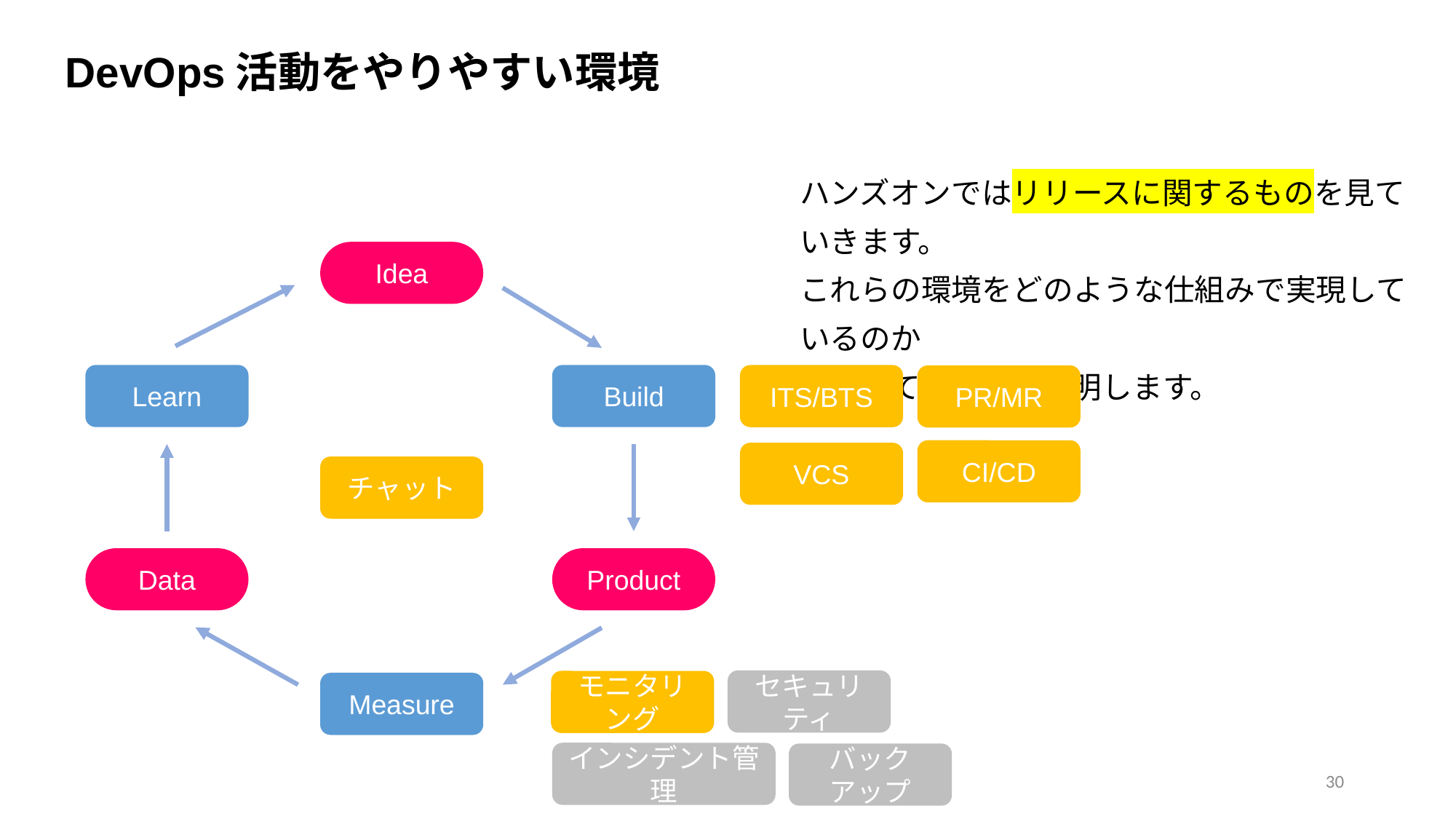

DevOps活動をやりやすい環境
ハンズオンではリリースに関するものを見ていきます。
これらの環境をどのような仕組みで実現しているのか
については最後に説明します。
Idea
Learn
Build
ITS/BTS
PR/MR
CI/CD
VCS
チャット
Data
Product
セキュリティ
モニタリング
Measure
インシデント管理
バックアップ
30